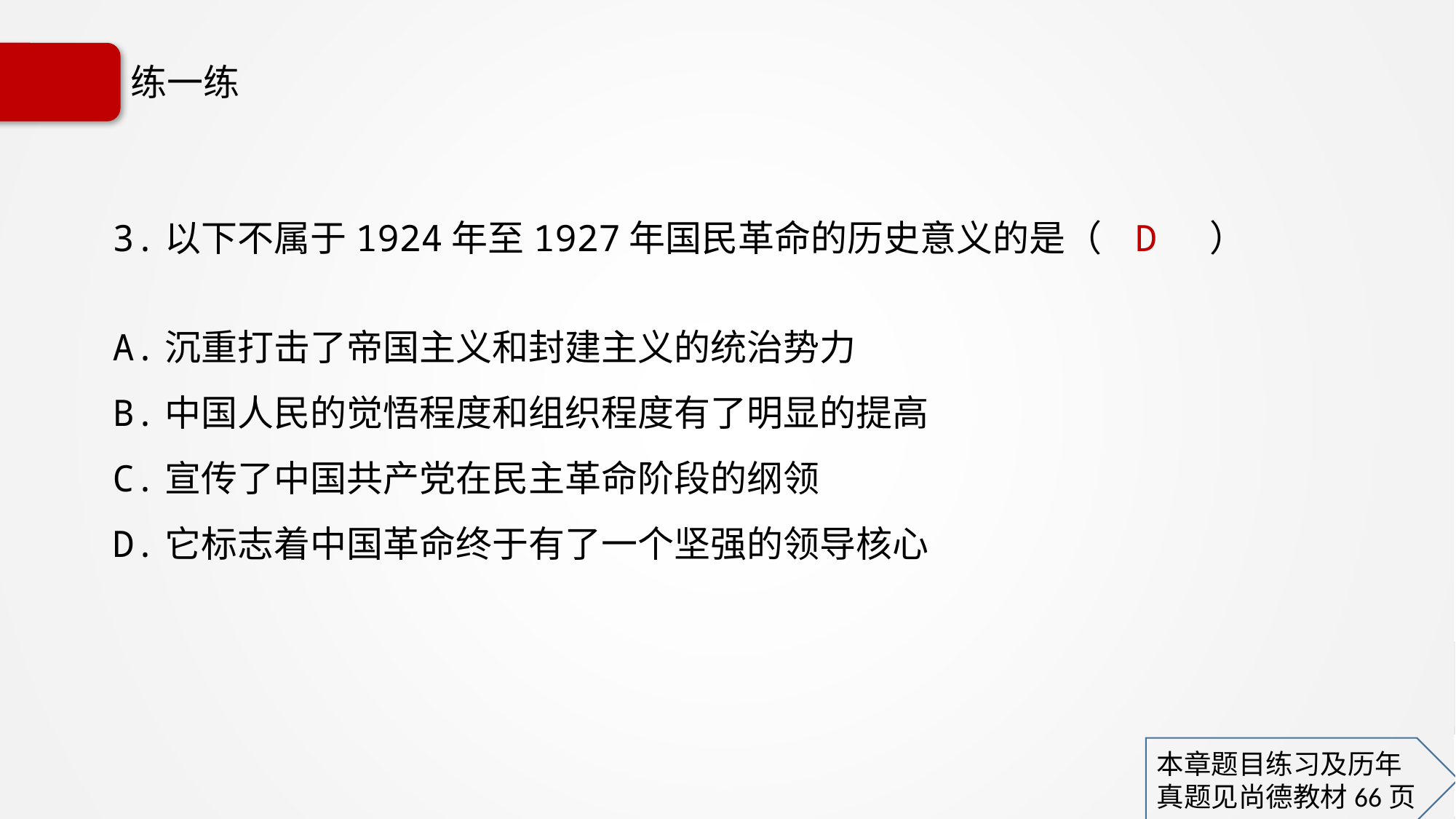

# 练一练
3.以下不属于1924年至1927年国民革命的历史意义的是（   D  ）
A.沉重打击了帝国主义和封建主义的统治势力
B.中国人民的觉悟程度和组织程度有了明显的提高
C.宣传了中国共产党在民主革命阶段的纲领
D.它标志着中国革命终于有了一个坚强的领导核心

本章题目练习及历年
真题见尚德教材66页